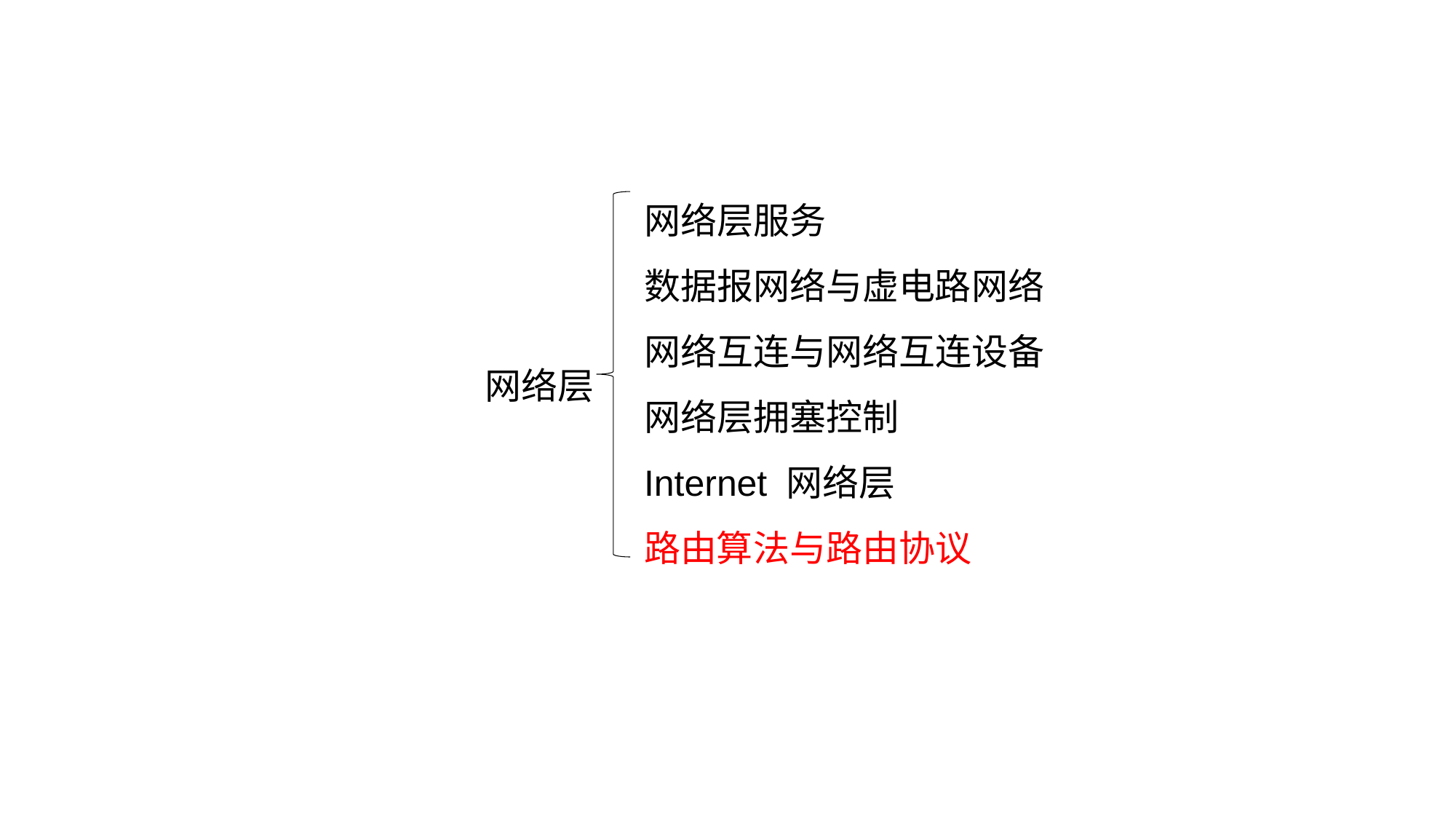

网络层服务
数据报网络与虚电路网络
网络互连与网络互连设备
网络层拥塞控制
Internet 网络层
路由算法与路由协议

网络层